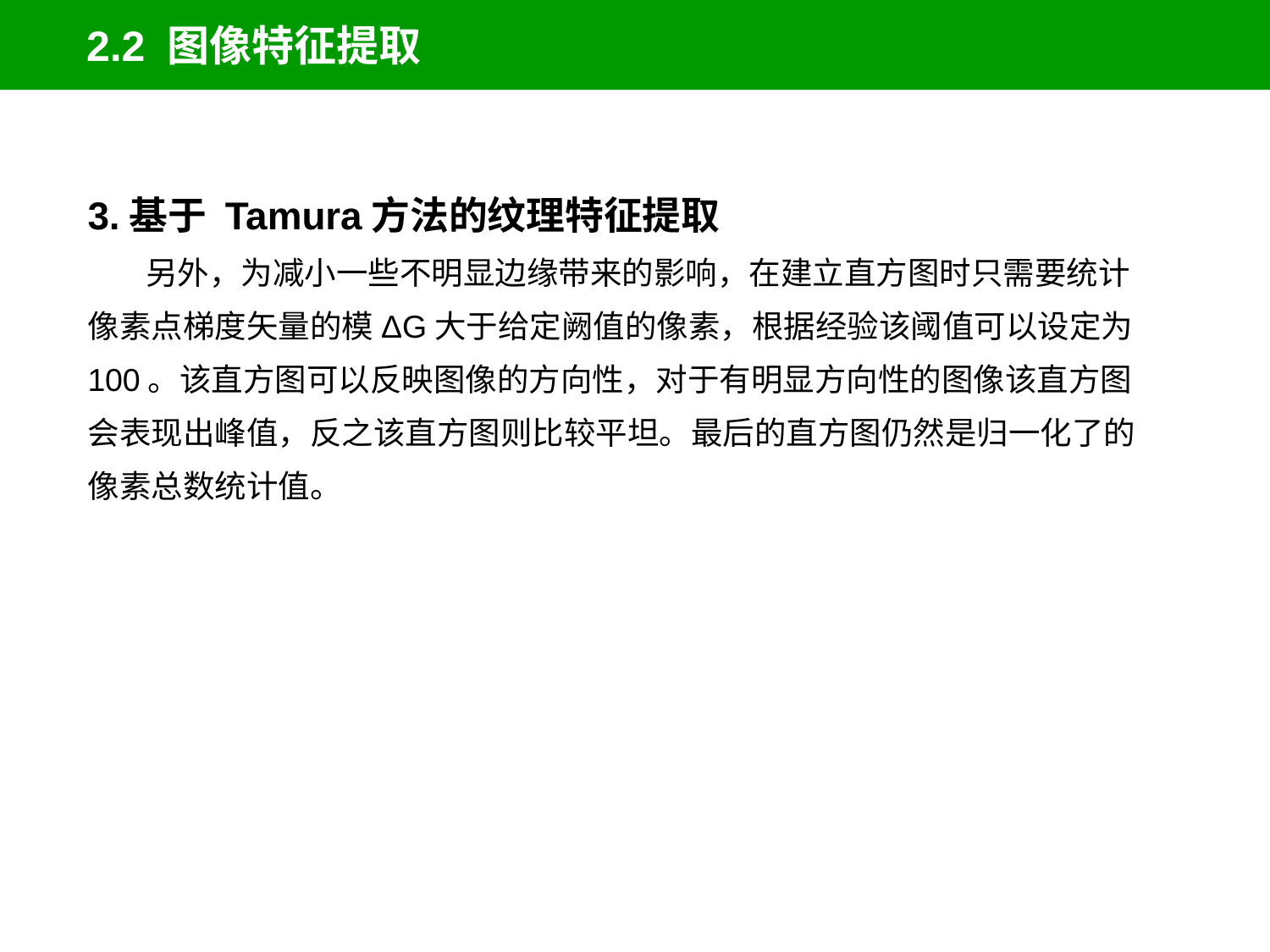

# 2.2 图像特征提取
3.基于 Tamura方法的纹理特征提取
       另外，为减小一些不明显边缘带来的影响，在建立直方图时只需要统计像素点梯度矢量的模ΔG大于给定阙值的像素，根据经验该阈值可以设定为100。该直方图可以反映图像的方向性，对于有明显方向性的图像该直方图会表现出峰值，反之该直方图则比较平坦。最后的直方图仍然是归一化了的像素总数统计值。